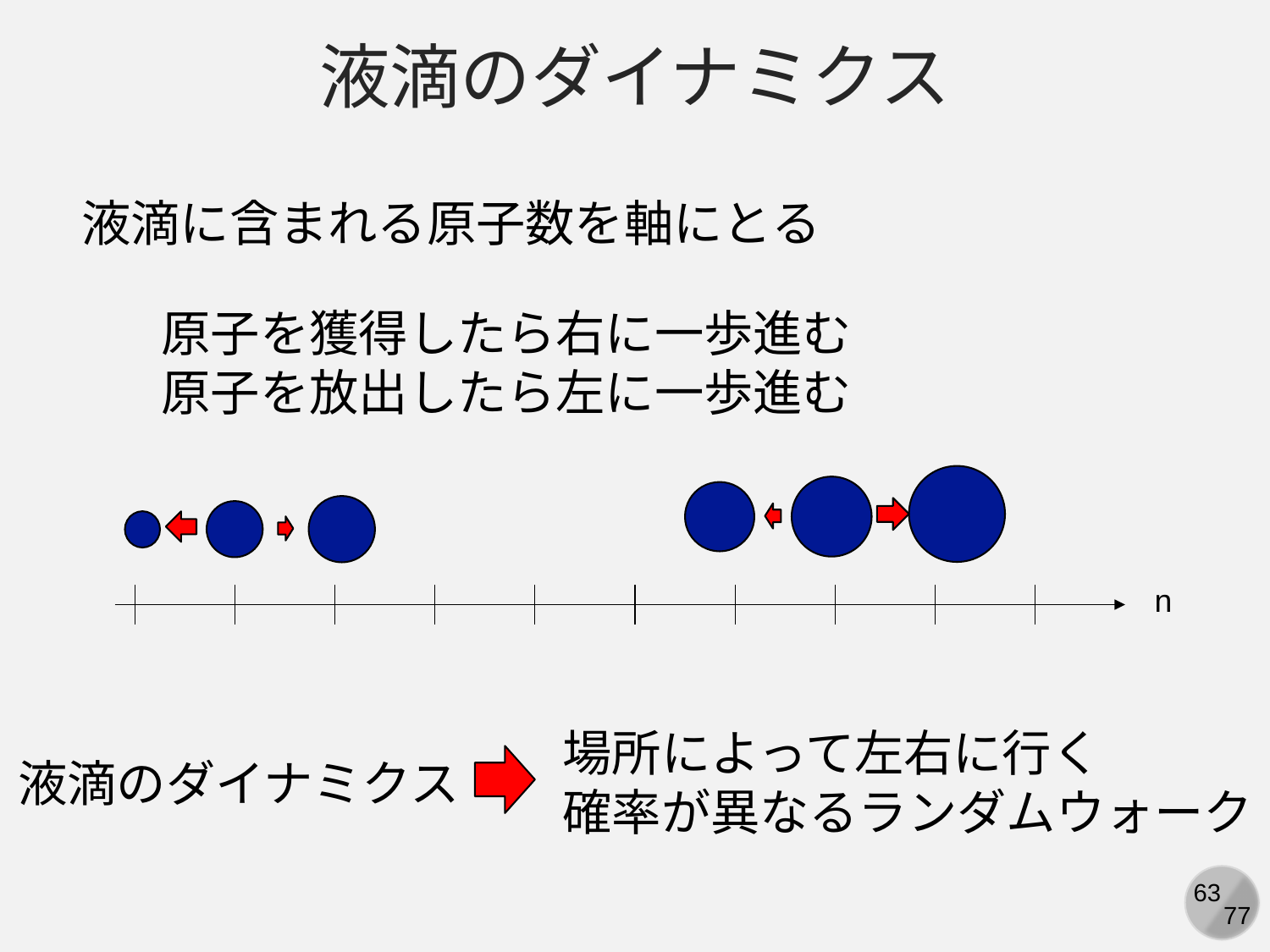

液滴のダイナミクス
液滴に含まれる原子数を軸にとる
原子を獲得したら右に一歩進む
原子を放出したら左に一歩進む

n
場所によって左右に行く
確率が異なるランダムウォーク
液滴のダイナミクス